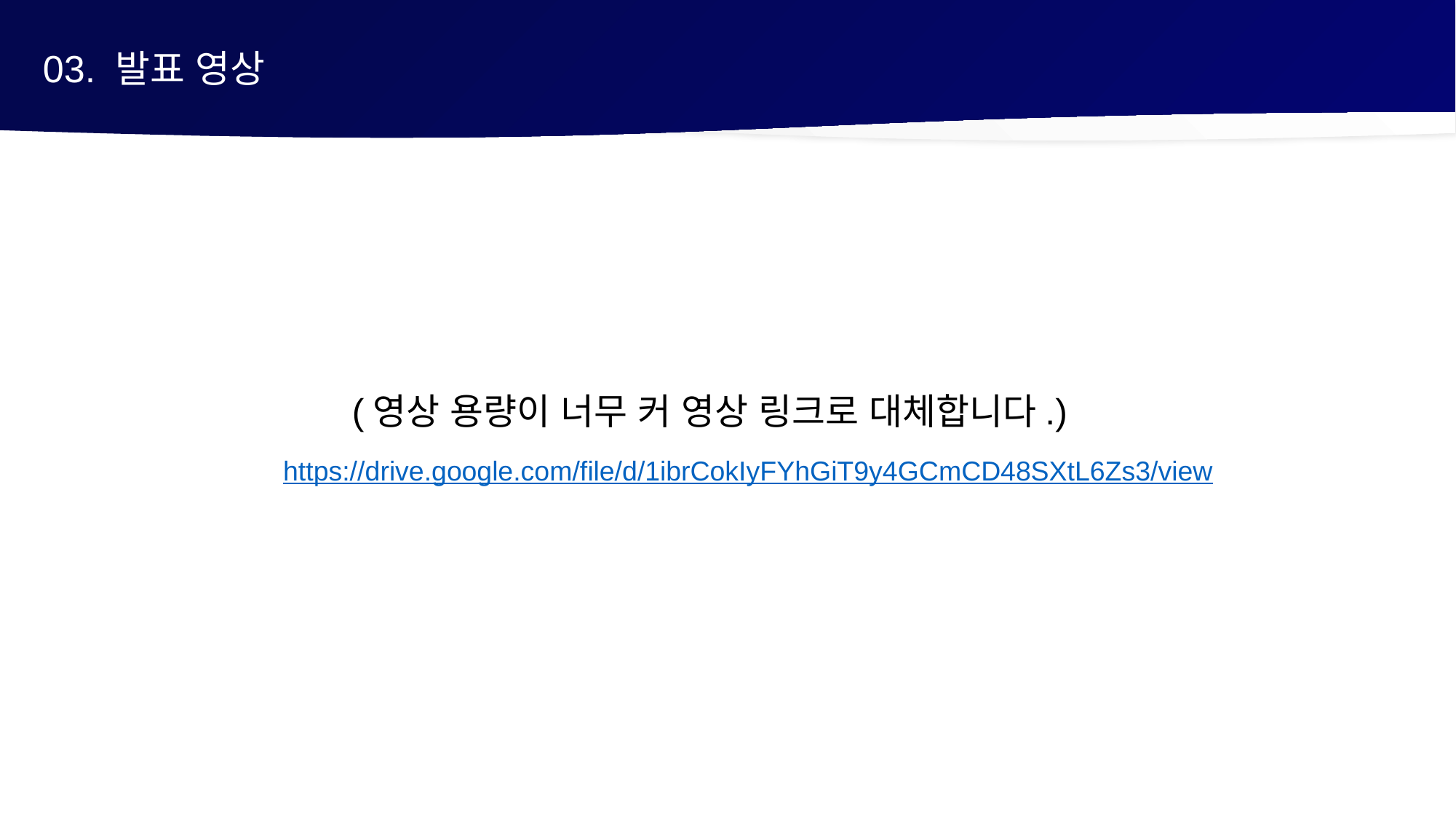

03. 발표 영상
(영상 용량이 너무 커 영상 링크로 대체합니다.)
https://drive.google.com/file/d/1ibrCokIyFYhGiT9y4GCmCD48SXtL6Zs3/view